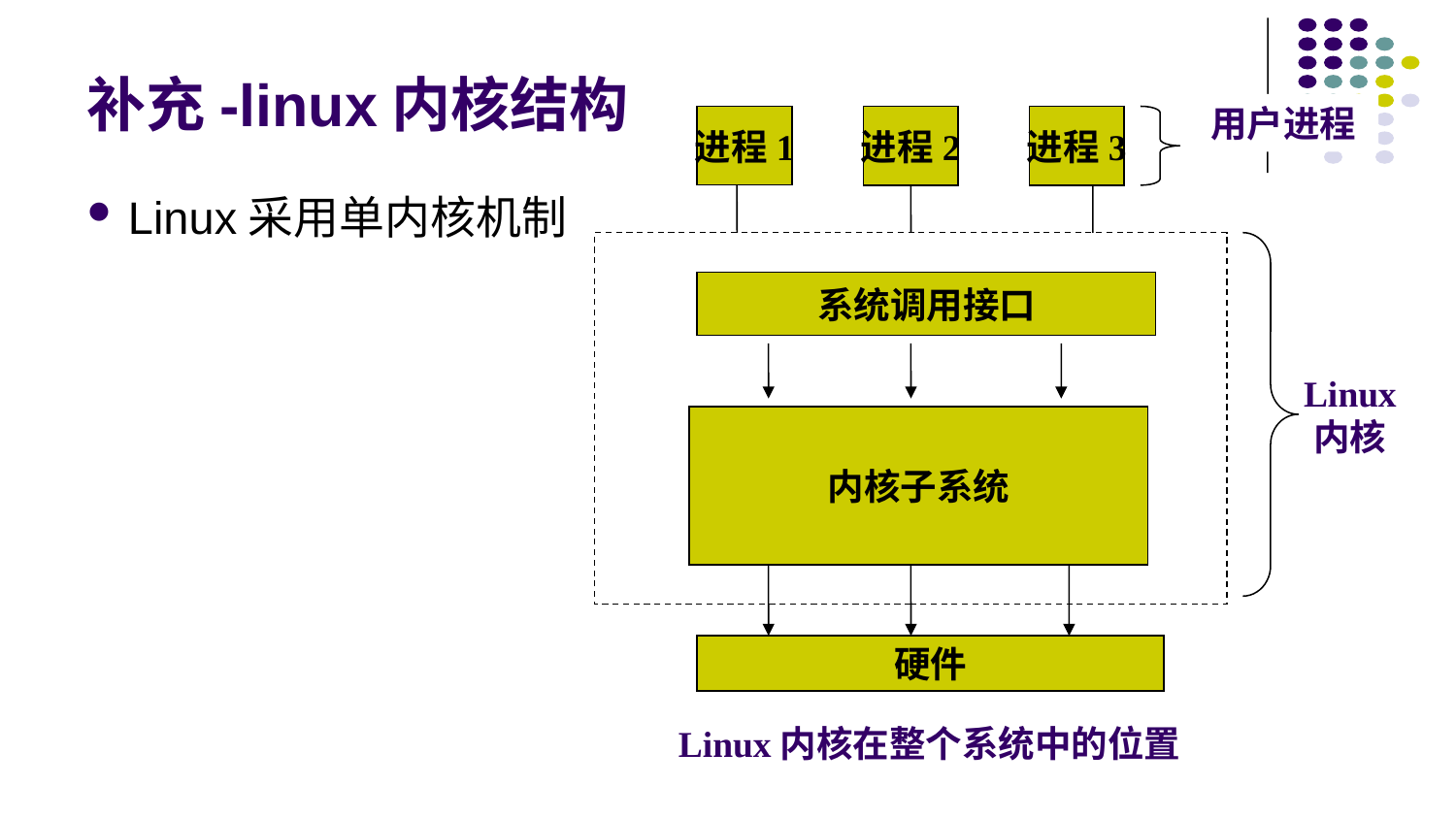

# 补充-linux内核结构
用户进程
进程1
进程2
进程3

系统调用接口

Linux
内核
内核子系统

硬件

Linux采用单内核机制
Linux内核在整个系统中的位置
100